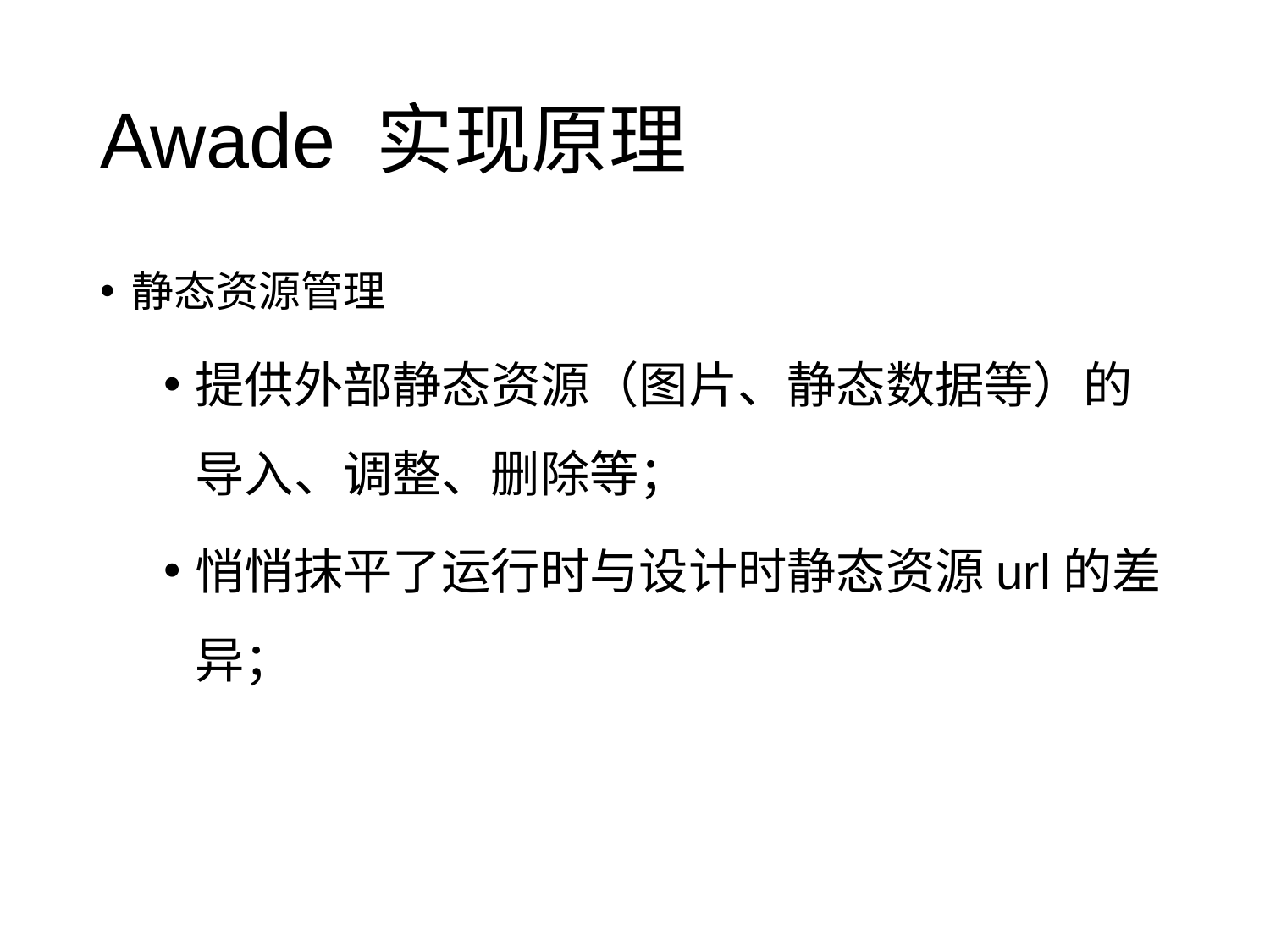

# Awade 实现原理
静态资源管理
提供外部静态资源（图片、静态数据等）的导入、调整、删除等；
悄悄抹平了运行时与设计时静态资源url的差异；